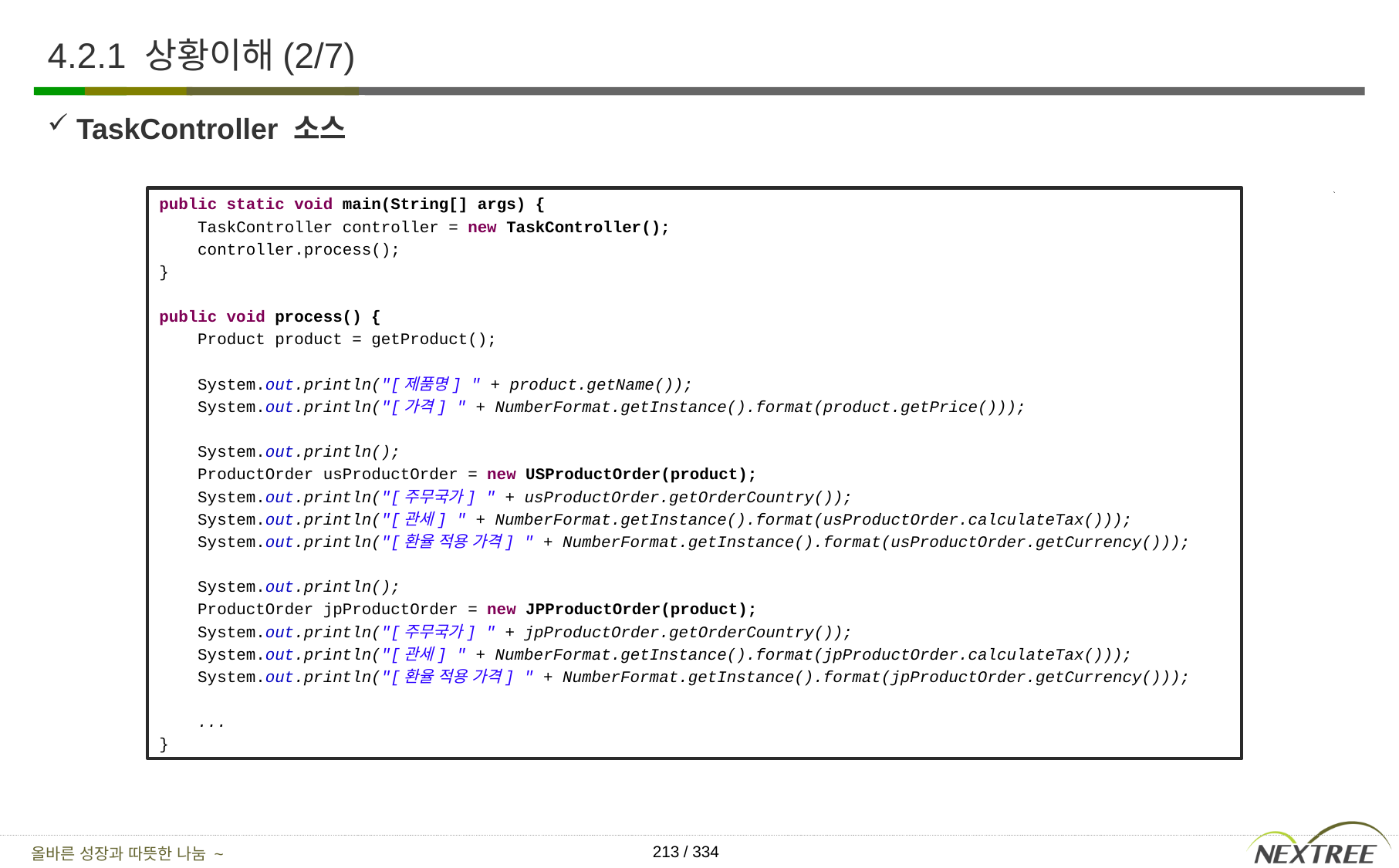

# 4.2.1 상황이해(2/7)
TaskController 소스
public static void main(String[] args) {
    TaskController controller = new TaskController();
    controller.process();
}

public void process() {
    Product product = getProduct();

    System.out.println("[제품명] " + product.getName());
    System.out.println("[가격] " + NumberFormat.getInstance().format(product.getPrice()));

    System.out.println();
    ProductOrder usProductOrder = new USProductOrder(product);
    System.out.println("[주무국가] " + usProductOrder.getOrderCountry());
    System.out.println("[관세] " + NumberFormat.getInstance().format(usProductOrder.calculateTax()));
    System.out.println("[환율 적용 가격] " + NumberFormat.getInstance().format(usProductOrder.getCurrency()));

    System.out.println();
    ProductOrder jpProductOrder = new JPProductOrder(product);
    System.out.println("[주무국가] " + jpProductOrder.getOrderCountry());
    System.out.println("[관세] " + NumberFormat.getInstance().format(jpProductOrder.calculateTax()));
    System.out.println("[환율 적용 가격] " + NumberFormat.getInstance().format(jpProductOrder.getCurrency()));

    ...
}